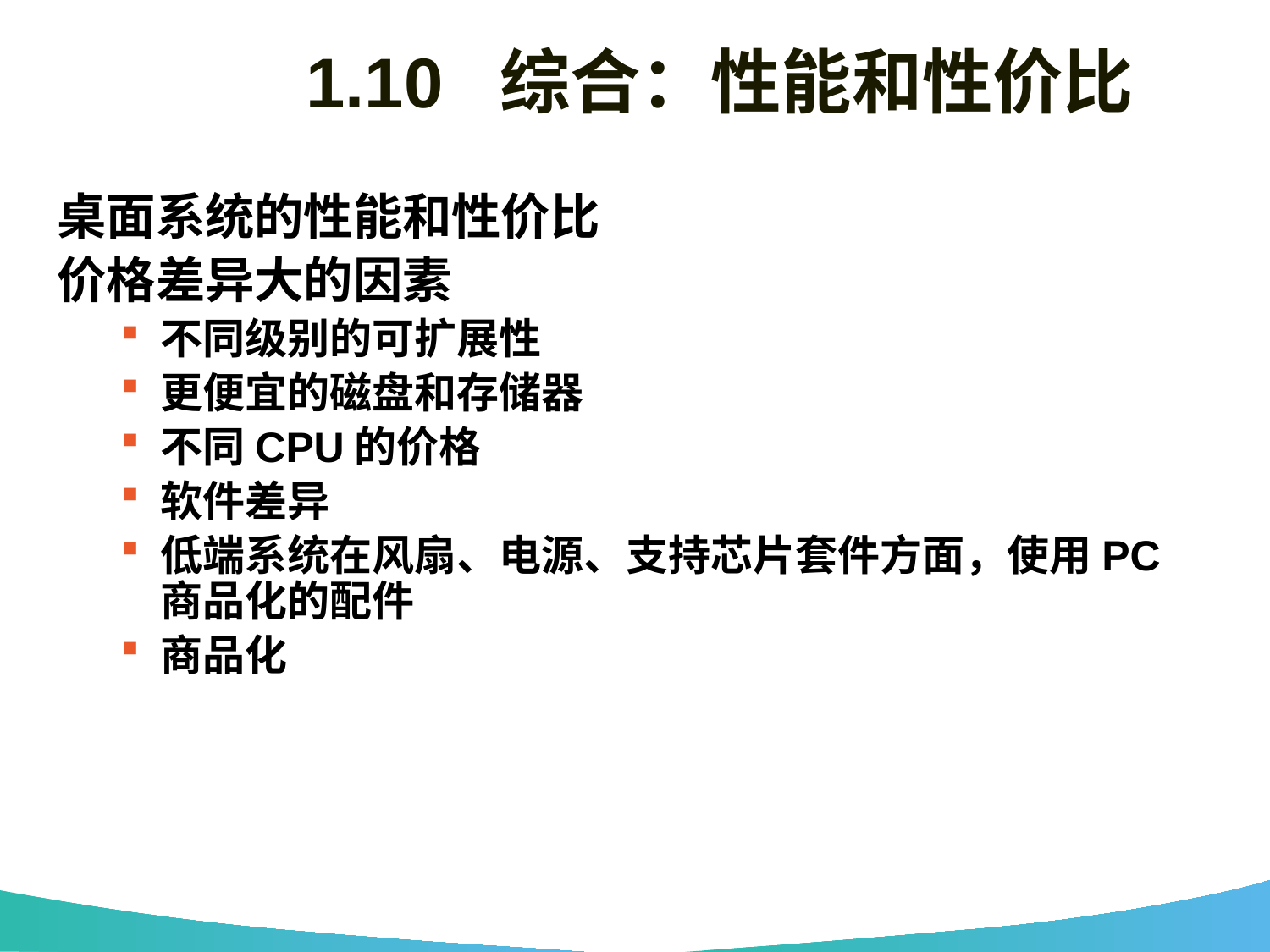

# 1.10  综合：性能和性价比
桌面系统的性能和性价比
价格差异大的因素
不同级别的可扩展性
更便宜的磁盘和存储器
不同CPU的价格
软件差异
低端系统在风扇、电源、支持芯片套件方面，使用PC 商品化的配件
商品化